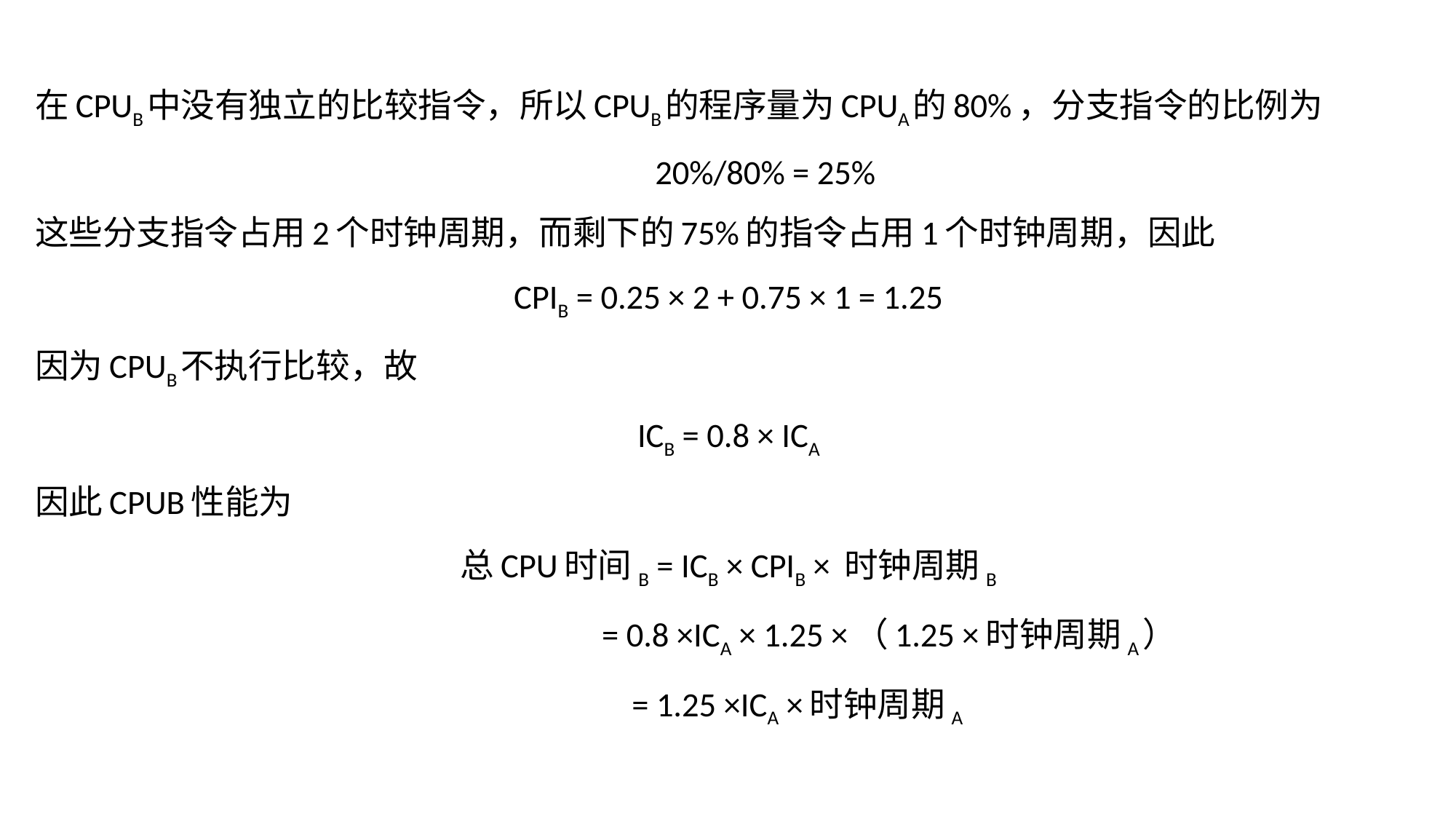

在CPUB中没有独立的比较指令，所以CPUB的程序量为CPUA的80%，分支指令的比例为
20%/80% = 25%
这些分支指令占用2个时钟周期，而剩下的75%的指令占用1个时钟周期，因此
CPIB = 0.25 × 2 + 0.75 × 1 = 1.25
因为CPUB不执行比较，故
ICB = 0.8 × ICA
因此CPUB性能为
总CPU时间B = ICB × CPIB × 时钟周期B
                                          = 0.8 ×ICA × 1.25 ×（1.25 ×时钟周期A）
                  = 1.25 ×ICA ×时钟周期A